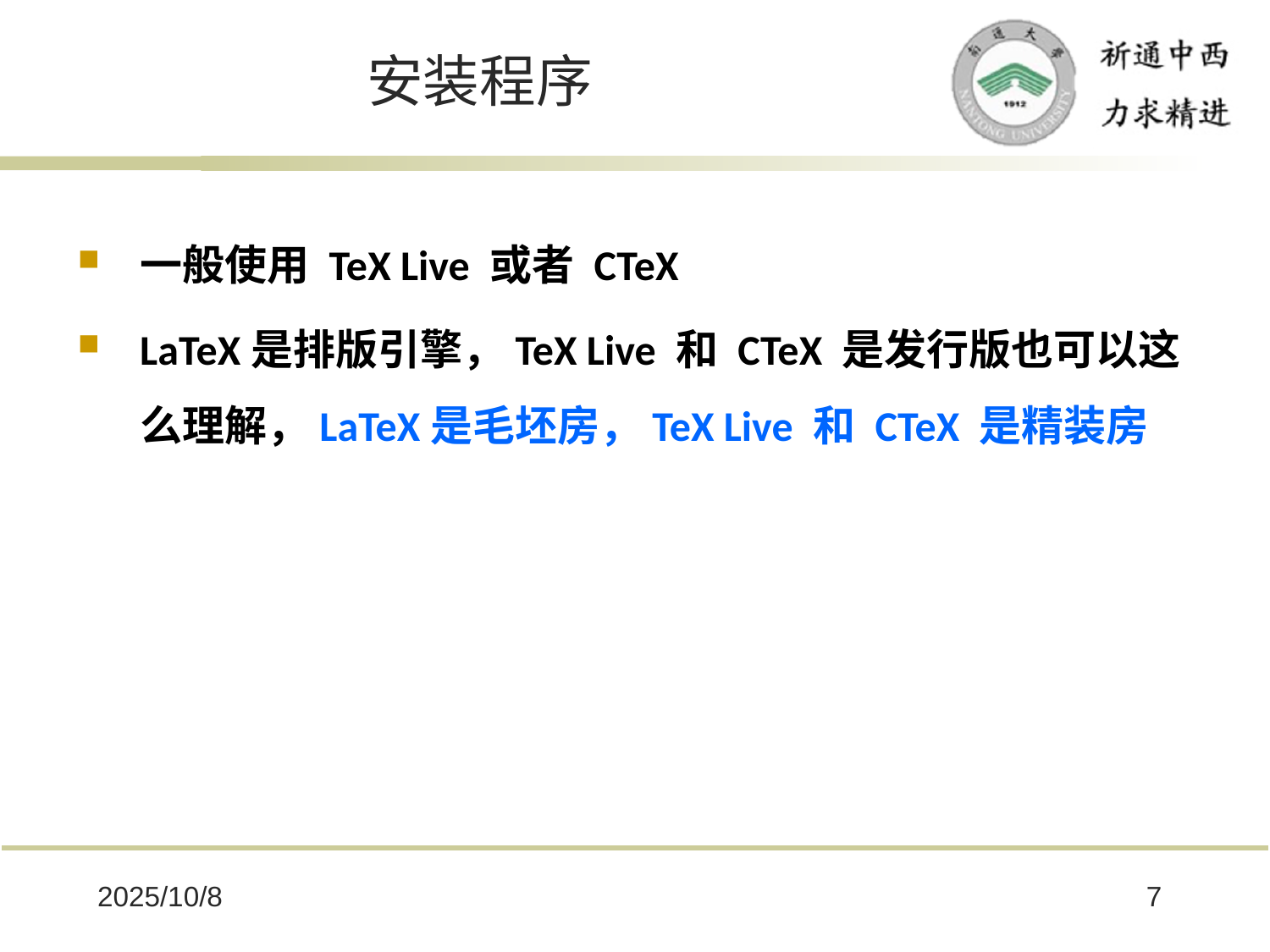

# 安装程序
一般使用 TeX Live 或者 CTeX
LaTeX是排版引擎，TeX Live 和 CTeX 是发行版也可以这么理解，LaTeX是毛坯房，TeX Live 和 CTeX 是精装房
2025/10/8
7